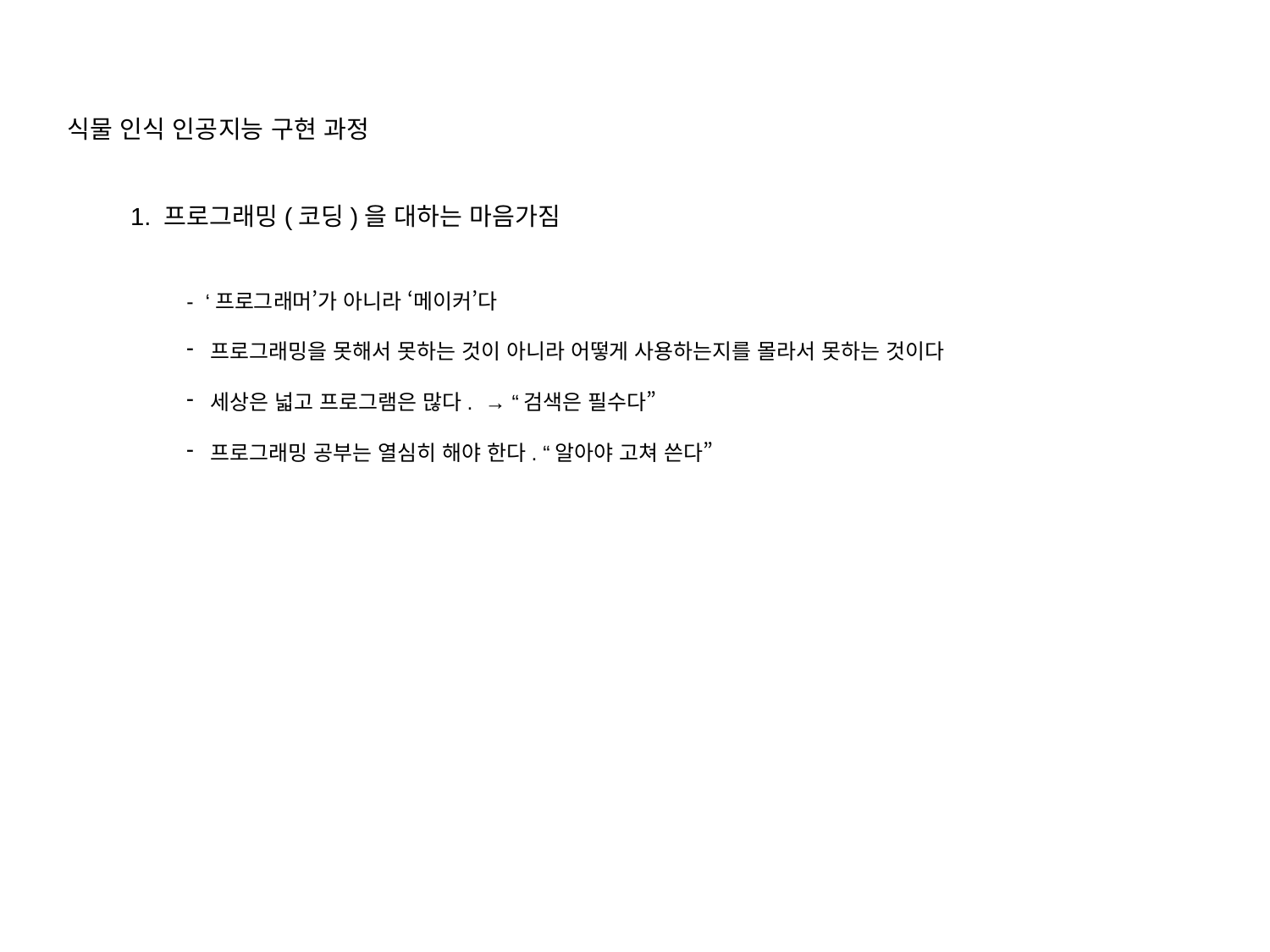

식물 인식 인공지능 구현 과정
1. 프로그래밍(코딩)을 대하는 마음가짐
-  ‘프로그래머’가 아니라 ‘메이커’다
프로그래밍을 못해서 못하는 것이 아니라 어떻게 사용하는지를 몰라서 못하는 것이다
세상은 넓고 프로그램은 많다.  → “검색은 필수다”
프로그래밍 공부는 열심히 해야 한다. “알아야 고쳐 쓴다”